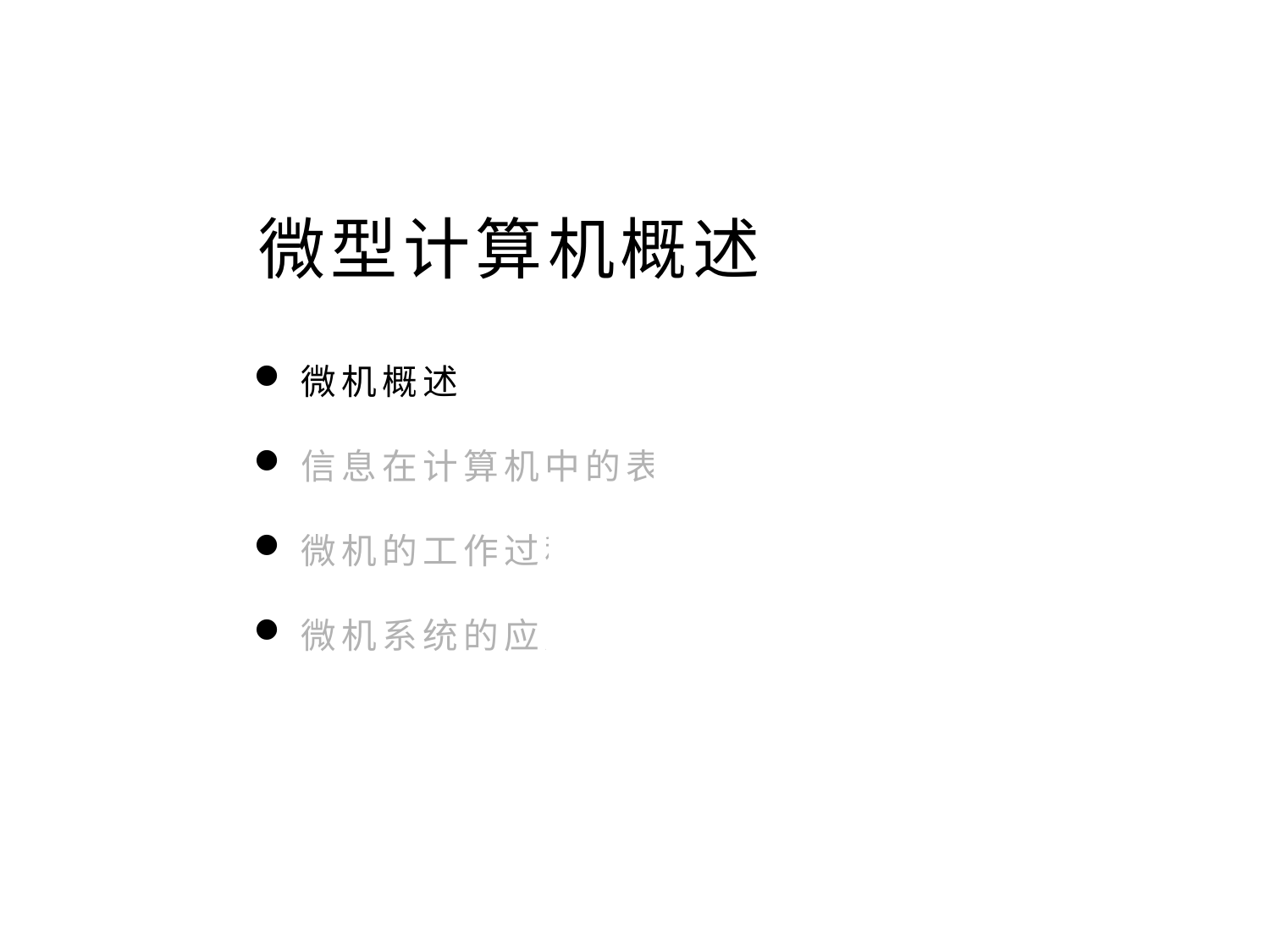

微型计算机概述
微机概述
信息在计算机中的表示
微机的工作过程
微机系统的应用